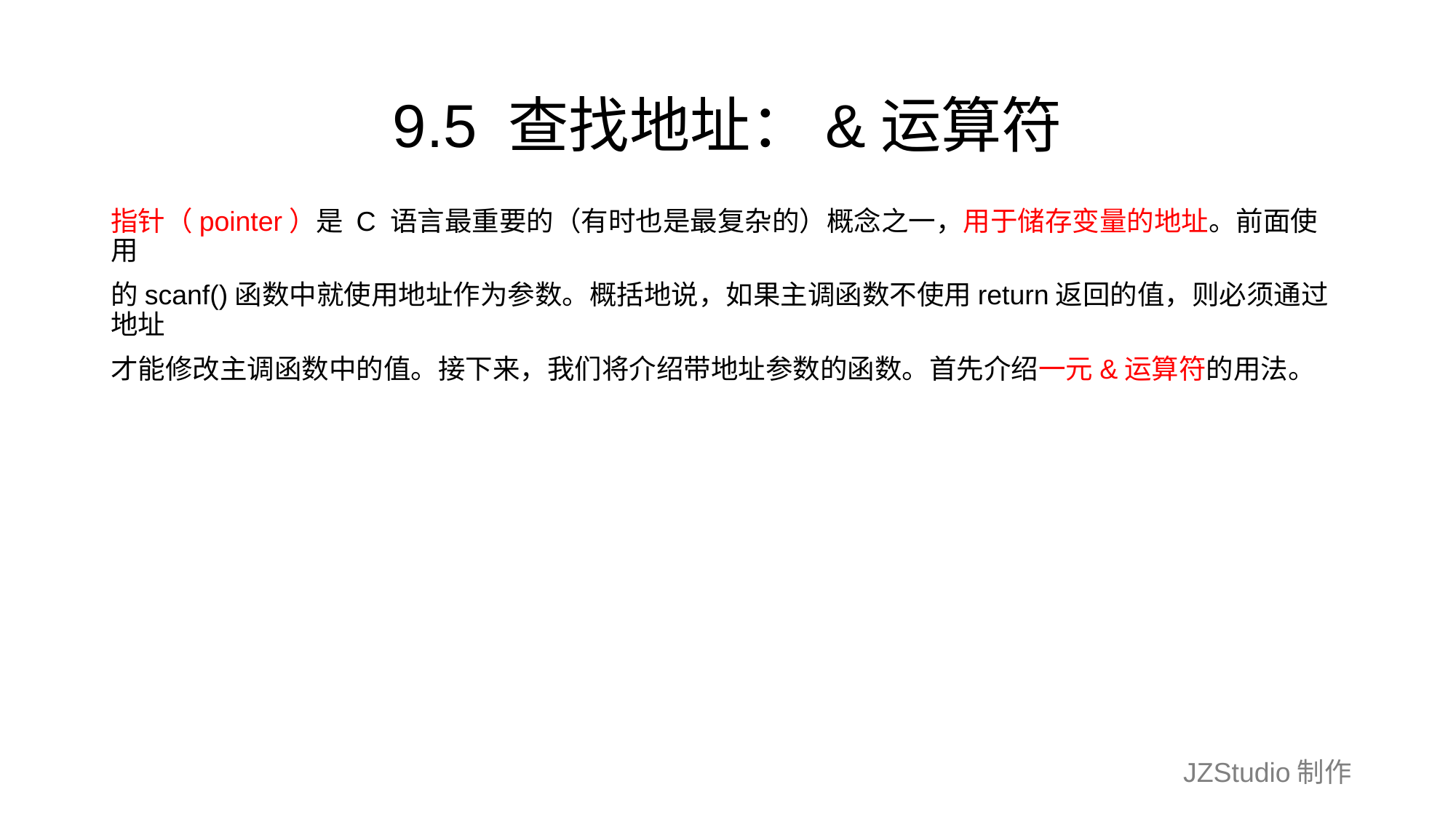

# 9.5 查找地址：&运算符
指针（pointer）是 C 语言最重要的（有时也是最复杂的）概念之一，用于储存变量的地址。前面使用
的scanf()函数中就使用地址作为参数。概括地说，如果主调函数不使用return返回的值，则必须通过地址
才能修改主调函数中的值。接下来，我们将介绍带地址参数的函数。首先介绍一元&运算符的用法。